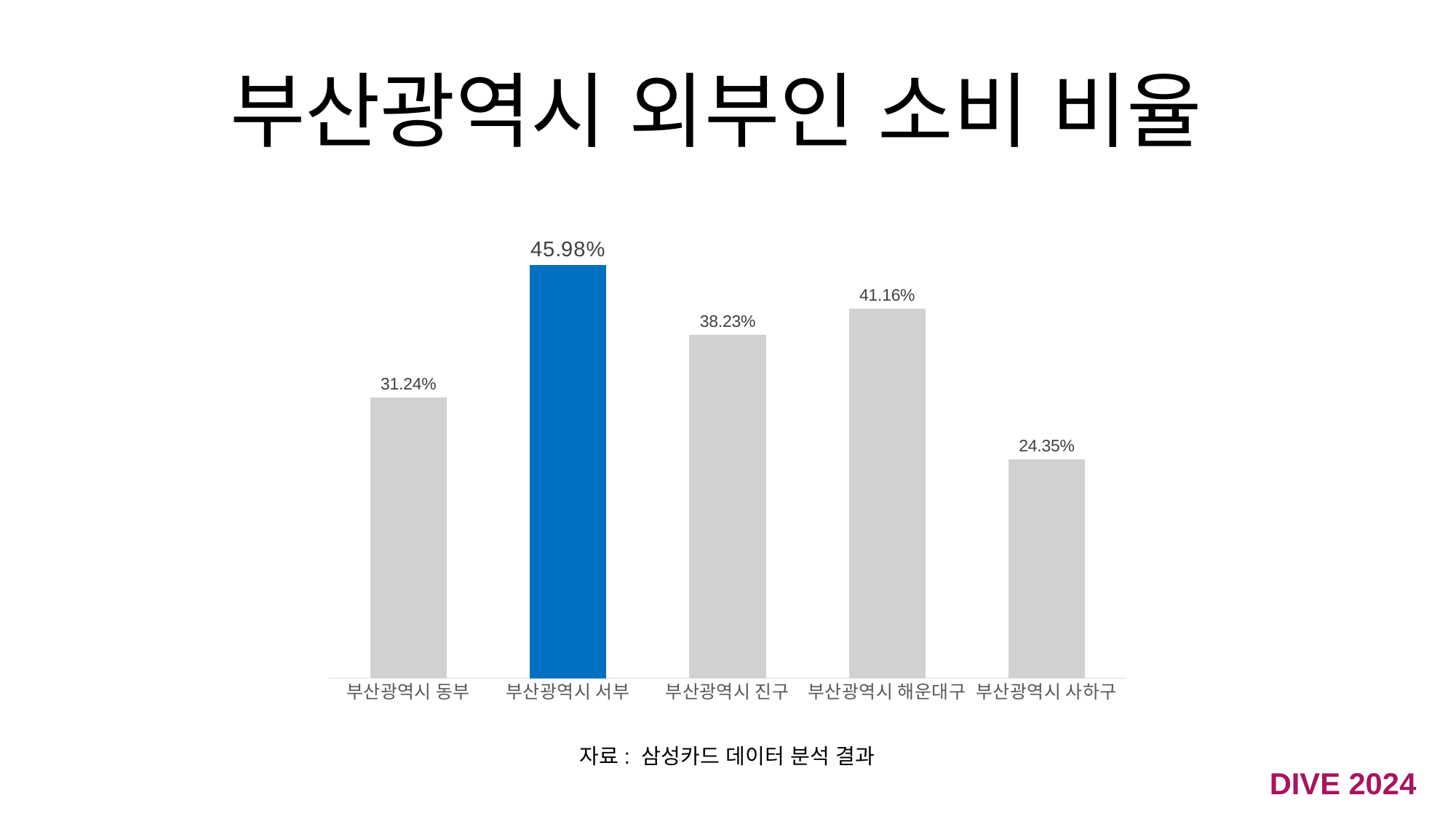

# 부산광역시 외부인 소비 비율

### Chart

| Category | 계열 1 |
|---|---|
| 부산광역시 동부 | 31.24 |
| 부산광역시 서부 | 45.98 |
| 부산광역시 진구 | 38.23 |
| 부산광역시 해운대구 | 41.16 |
| 부산광역시 사하구 | 24.35 |
자료: 삼성카드 데이터 분석 결과